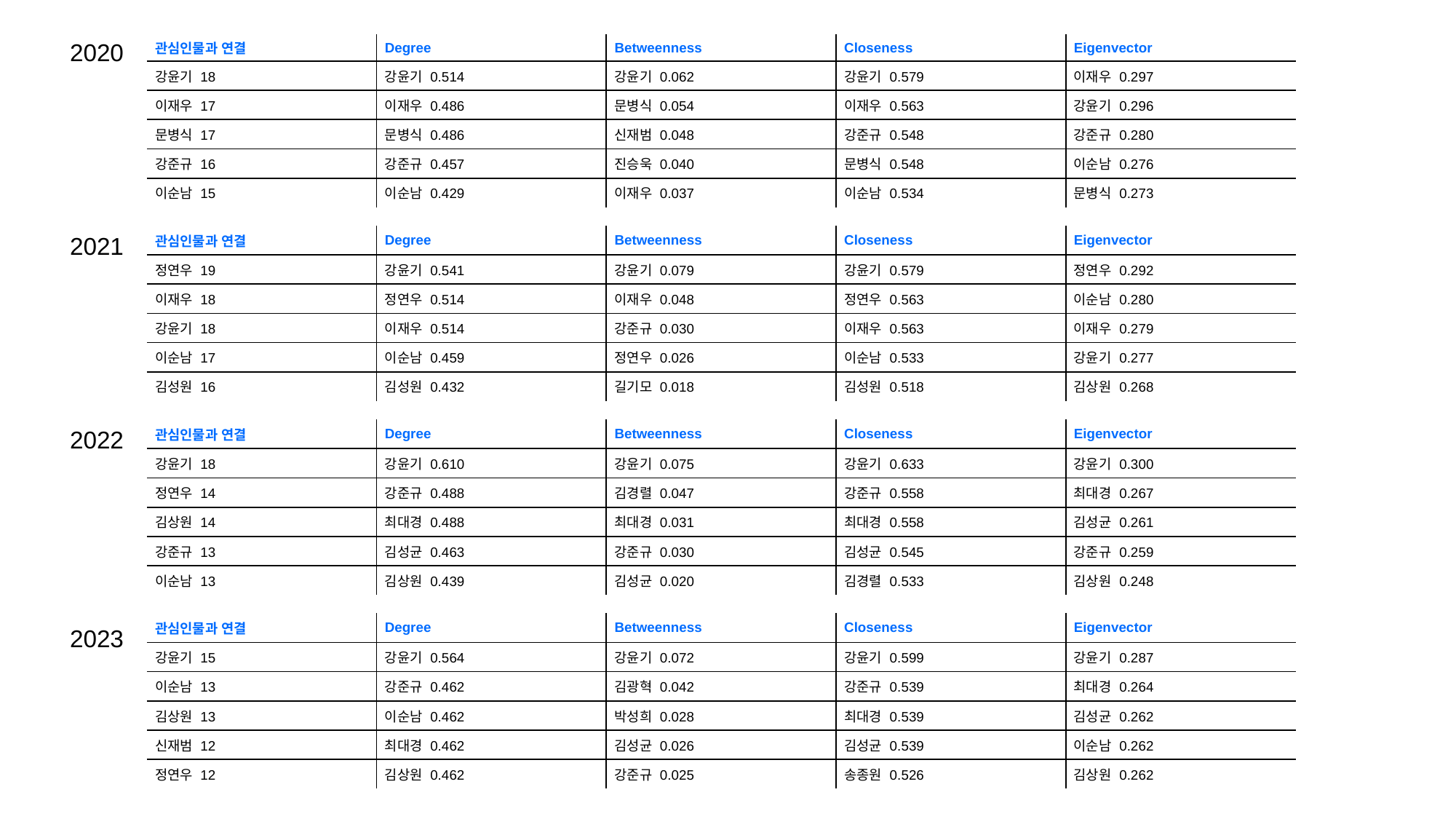

2020
| 관심인물과 연결 | Degree | Betweenness | Closeness | Eigenvector |
| --- | --- | --- | --- | --- |
| 강윤기 18 | 강윤기 0.514 | 강윤기 0.062 | 강윤기 0.579 | 이재우 0.297 |
| 이재우 17 | 이재우 0.486 | 문병식 0.054 | 이재우 0.563 | 강윤기 0.296 |
| 문병식 17 | 문병식 0.486 | 신재범 0.048 | 강준규 0.548 | 강준규 0.280 |
| 강준규 16 | 강준규 0.457 | 진승욱 0.040 | 문병식 0.548 | 이순남 0.276 |
| 이순남 15 | 이순남 0.429 | 이재우 0.037 | 이순남 0.534 | 문병식 0.273 |
2021
| 관심인물과 연결 | Degree | Betweenness | Closeness | Eigenvector |
| --- | --- | --- | --- | --- |
| 정연우 19 | 강윤기 0.541 | 강윤기 0.079 | 강윤기 0.579 | 정연우 0.292 |
| 이재우 18 | 정연우 0.514 | 이재우 0.048 | 정연우 0.563 | 이순남 0.280 |
| 강윤기 18 | 이재우 0.514 | 강준규 0.030 | 이재우 0.563 | 이재우 0.279 |
| 이순남 17 | 이순남 0.459 | 정연우 0.026 | 이순남 0.533 | 강윤기 0.277 |
| 김성원 16 | 김성원 0.432 | 길기모 0.018 | 김성원 0.518 | 김상원 0.268 |
2022
| 관심인물과 연결 | Degree | Betweenness | Closeness | Eigenvector |
| --- | --- | --- | --- | --- |
| 강윤기 18 | 강윤기 0.610 | 강윤기 0.075 | 강윤기 0.633 | 강윤기 0.300 |
| 정연우 14 | 강준규 0.488 | 김경렬 0.047 | 강준규 0.558 | 최대경 0.267 |
| 김상원 14 | 최대경 0.488 | 최대경 0.031 | 최대경 0.558 | 김성균 0.261 |
| 강준규 13 | 김성균 0.463 | 강준규 0.030 | 김성균 0.545 | 강준규 0.259 |
| 이순남 13 | 김상원 0.439 | 김성균 0.020 | 김경렬 0.533 | 김상원 0.248 |
| 관심인물과 연결 | Degree | Betweenness | Closeness | Eigenvector |
| --- | --- | --- | --- | --- |
| 강윤기 15 | 강윤기 0.564 | 강윤기 0.072 | 강윤기 0.599 | 강윤기 0.287 |
| 이순남 13 | 강준규 0.462 | 김광혁 0.042 | 강준규 0.539 | 최대경 0.264 |
| 김상원 13 | 이순남 0.462 | 박성희 0.028 | 최대경 0.539 | 김성균 0.262 |
| 신재범 12 | 최대경 0.462 | 김성균 0.026 | 김성균 0.539 | 이순남 0.262 |
| 정연우 12 | 김상원 0.462 | 강준규 0.025 | 송종원 0.526 | 김상원 0.262 |
2023